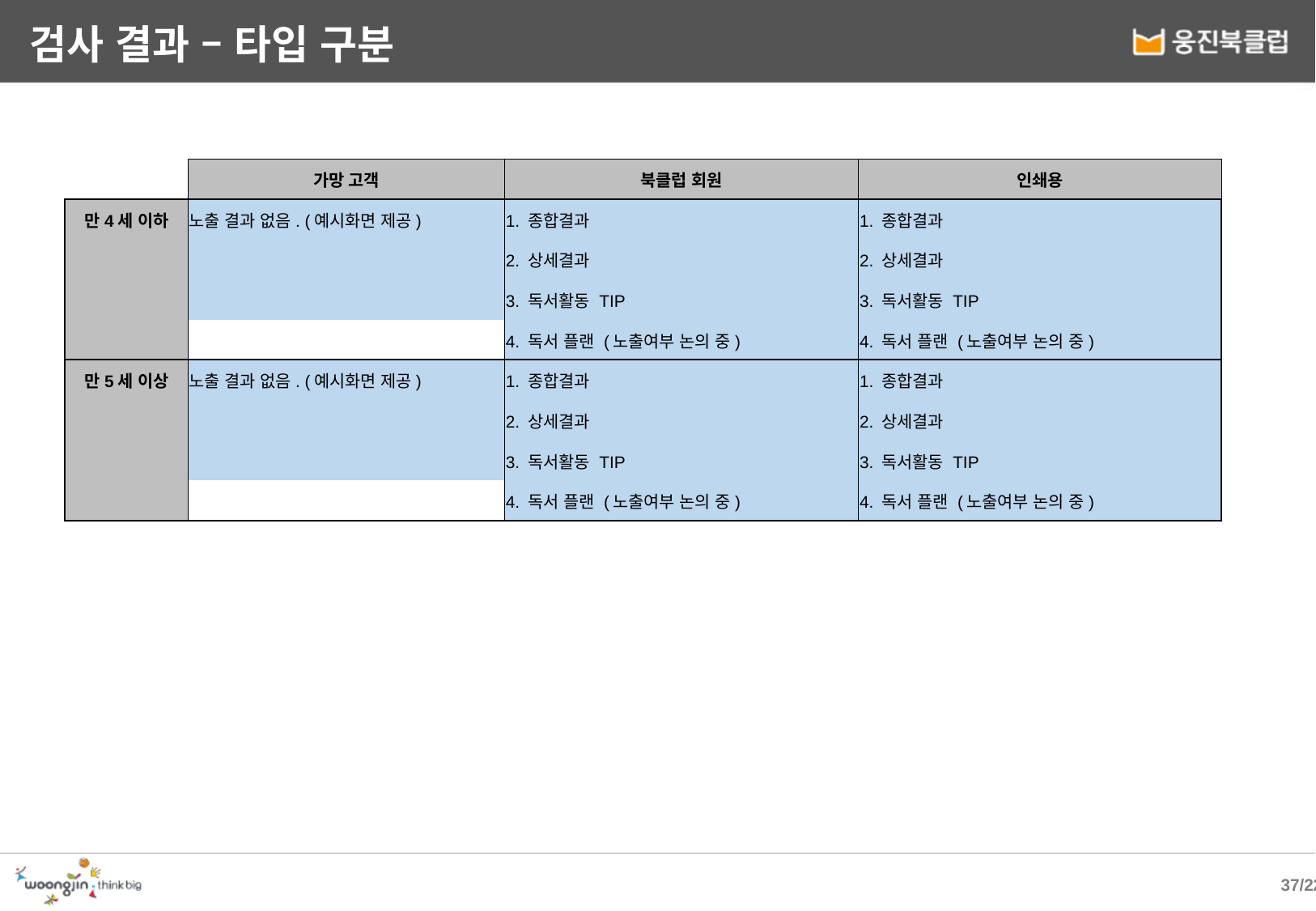

# 검사 결과 – 타입 구분
|  | 가망 고객 | 북클럽 회원 | 인쇄용 |
| --- | --- | --- | --- |
| 만4세 이하 | 노출 결과 없음. (예시화면 제공) | 1. 종합결과 | 1. 종합결과 |
|  |  | 2. 상세결과 | 2. 상세결과 |
|  |  | 3. 독서활동 TIP | 3. 독서활동 TIP |
|  |  | 4. 독서 플랜 (노출여부 논의 중) | 4. 독서 플랜 (노출여부 논의 중) |
| 만5세 이상 | 노출 결과 없음. (예시화면 제공) | 1. 종합결과 | 1. 종합결과 |
|  |  | 2. 상세결과 | 2. 상세결과 |
|  |  | 3. 독서활동 TIP | 3. 독서활동 TIP |
|  |  | 4. 독서 플랜 (노출여부 논의 중) | 4. 독서 플랜 (노출여부 논의 중) |